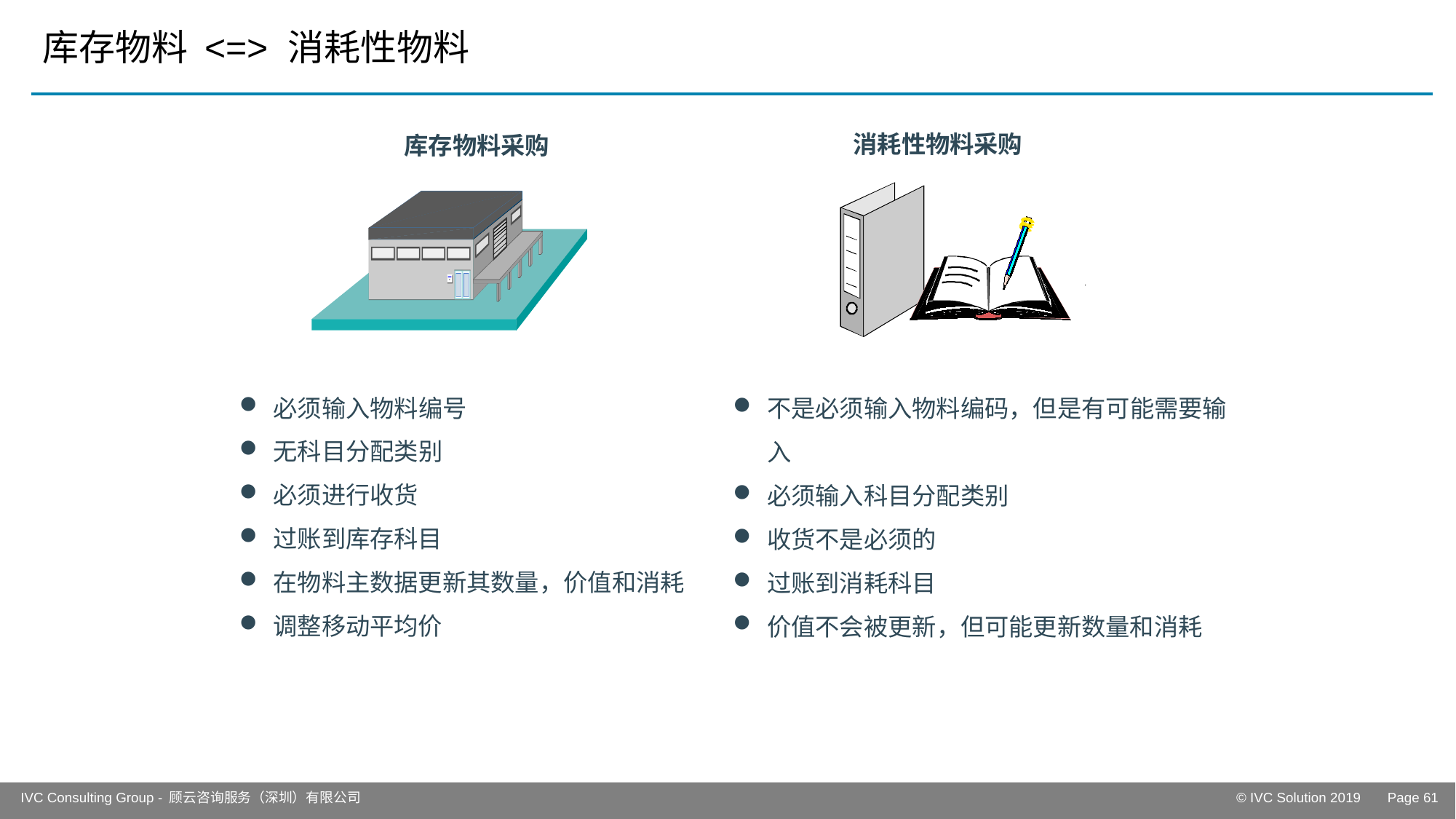

# 库存物料 <=> 消耗性物料
消耗性物料采购
库存物料采购

必须输入物料编号
无科目分配类别
必须进行收货
过账到库存科目
在物料主数据更新其数量，价值和消耗
调整移动平均价
不是必须输入物料编码，但是有可能需要输入
必须输入科目分配类别
收货不是必须的
过账到消耗科目
价值不会被更新，但可能更新数量和消耗